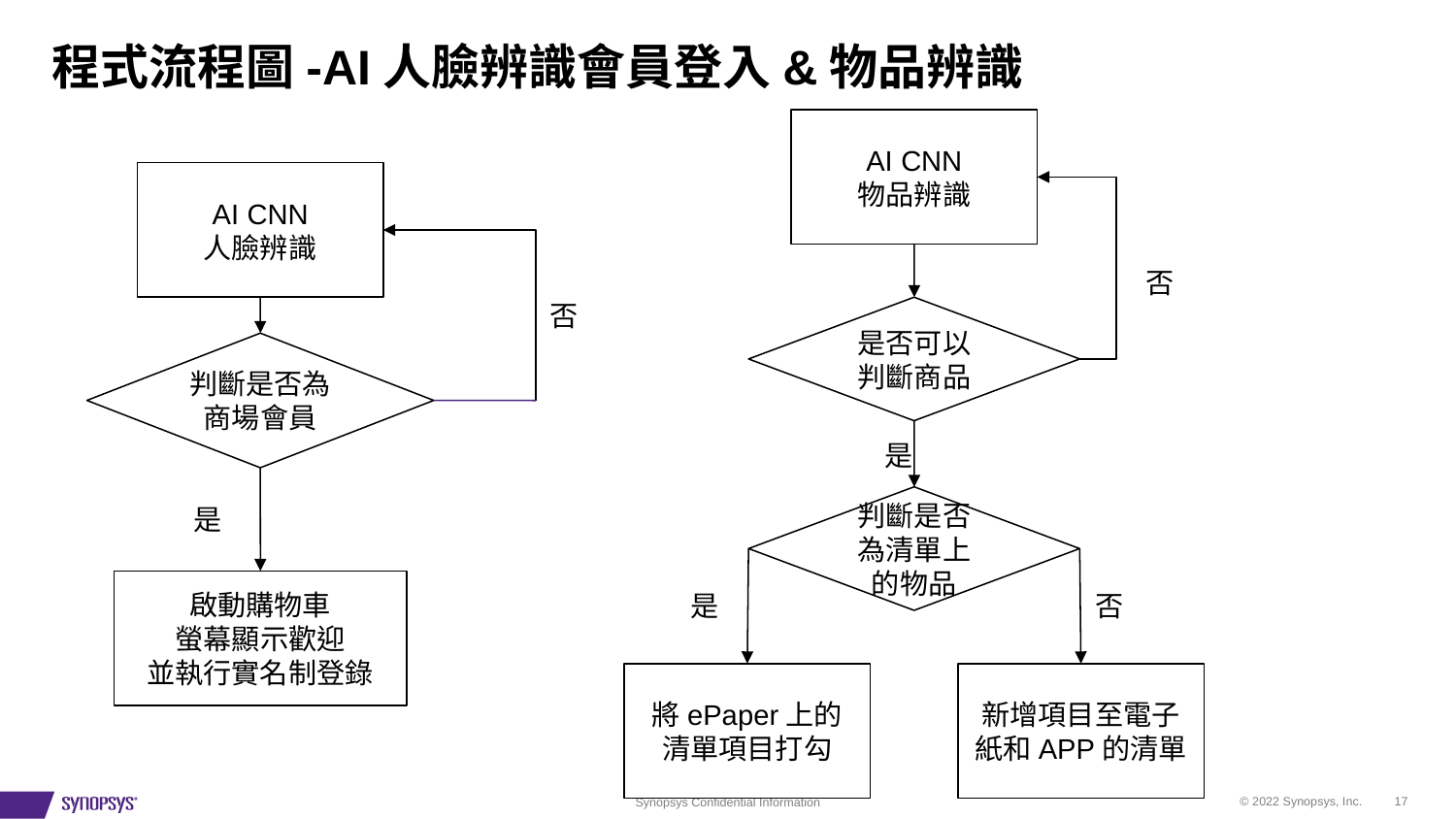

程式流程圖-AI人臉辨識會員登入&物品辨識
AI CNN
物品辨識

AI CNN
人臉辨識

否
否

是否可以判斷商品
判斷是否為商場會員

是

判斷是否為清單上的物品
是

啟動購物車
螢幕顯示歡迎
並執行實名制登錄
是
否
將ePaper上的清單項目打勾
新增項目至電子紙和APP的清單